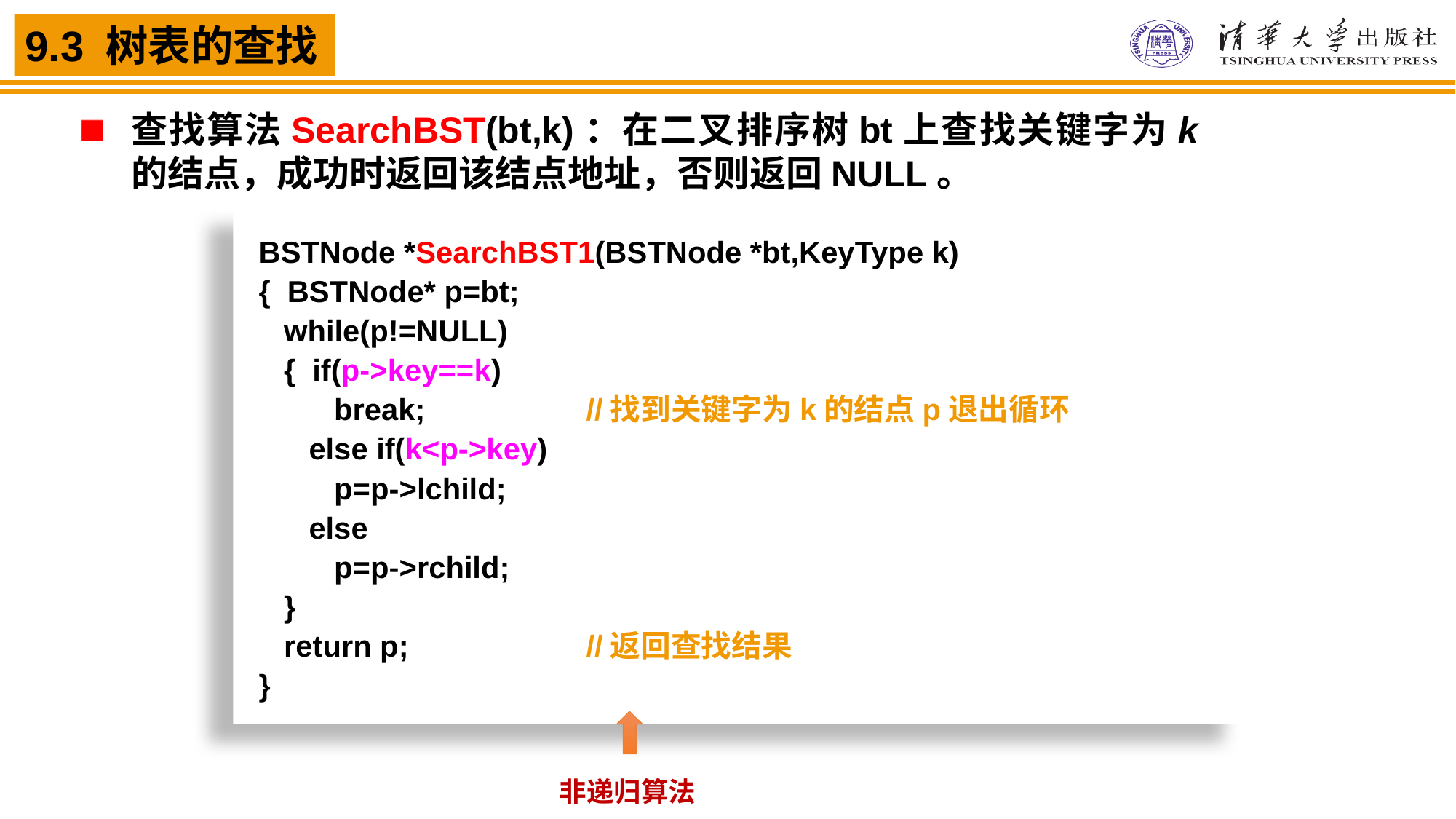

查找算法SearchBST(bt,k)：在二叉排序树bt上查找关键字为k的结点，成功时返回该结点地址，否则返回NULL。
BSTNode *SearchBST1(BSTNode *bt,KeyType k)
{  BSTNode* p=bt;
   while(p!=NULL)
   {  if(p->key==k)
         break;    		//找到关键字为k的结点p退出循环
      else if(k<p->key)
         p=p->lchild;
      else
         p=p->rchild;
   }
   return p;                	//返回查找结果
}

非递归算法